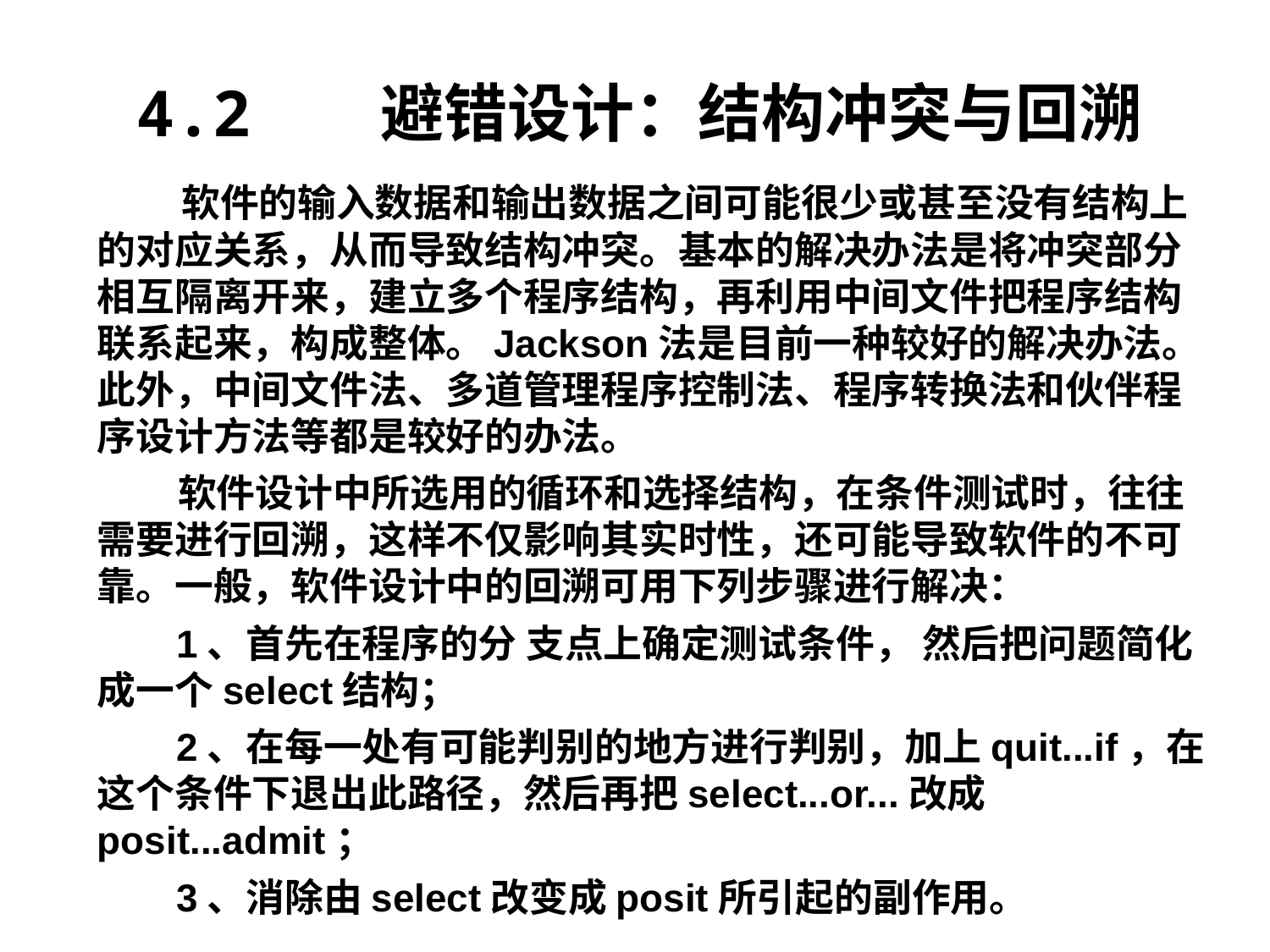

4.2   避错设计：结构冲突与回溯
    软件的输入数据和输出数据之间可能很少或甚至没有结构上的对应关系，从而导致结构冲突。基本的解决办法是将冲突部分相互隔离开来，建立多个程序结构，再利用中间文件把程序结构联系起来，构成整体。Jackson法是目前一种较好的解决办法。此外，中间文件法、多道管理程序控制法、程序转换法和伙伴程序设计方法等都是较好的办法。
    软件设计中所选用的循环和选择结构，在条件测试时，往往需要进行回溯，这样不仅影响其实时性，还可能导致软件的不可靠。一般，软件设计中的回溯可用下列步骤进行解决：
    1、首先在程序的分 支点上确定测试条件， 然后把问题简化成一个select结构；
    2、在每一处有可能判别的地方进行判别，加上quit...if，在这个条件下退出此路径，然后再把select...or...改成posit...admit；
    3、消除由select改变成posit所引起的副作用。